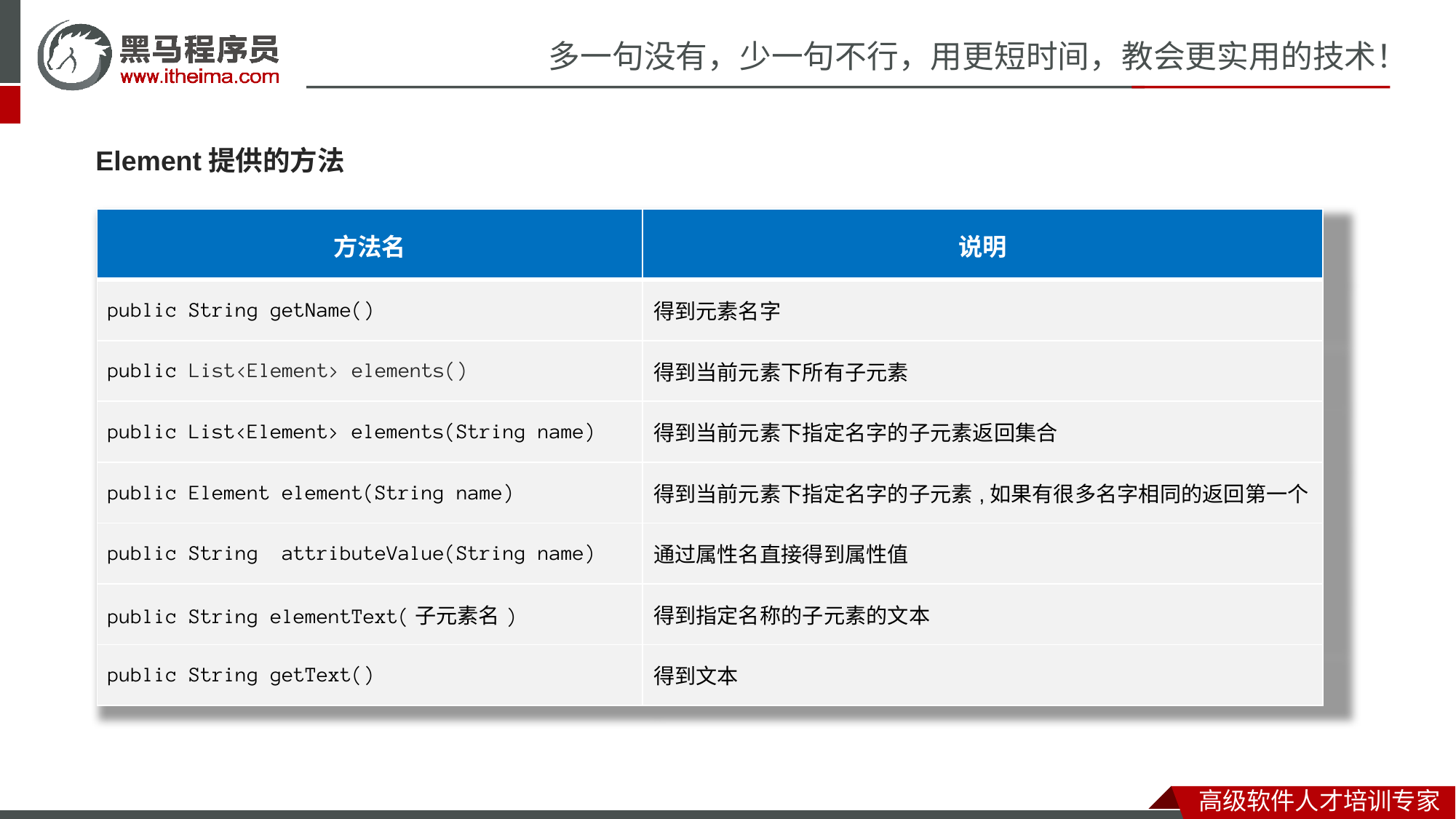

Element提供的方法
| 方法名 | 说明 |
| --- | --- |
| public String getName() | 得到元素名字 |
| public List<Element> elements() | 得到当前元素下所有子元素 |
| public List<Element> elements(String name) | 得到当前元素下指定名字的子元素返回集合 |
| public Element element(String name) | 得到当前元素下指定名字的子元素,如果有很多名字相同的返回第一个 |
| public String attributeValue(String name) | 通过属性名直接得到属性值 |
| public String elementText(子元素名) | 得到指定名称的子元素的文本 |
| public String getText() | 得到文本 |